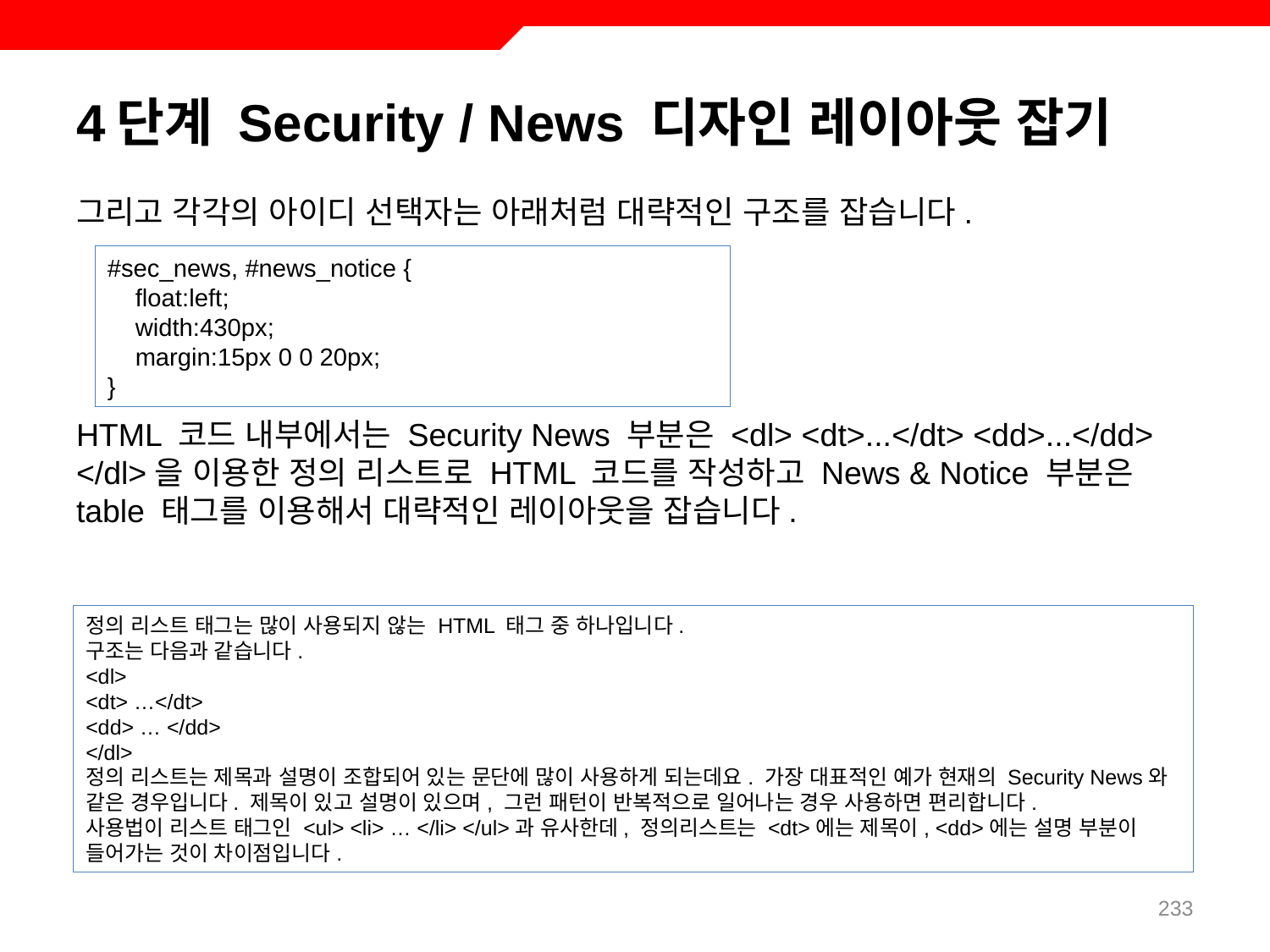

# 4단계 Security / News 디자인 레이아웃 잡기
그리고 각각의 아이디 선택자는 아래처럼 대략적인 구조를 잡습니다.

HTML 코드 내부에서는 Security News 부분은 <dl> <dt>...</dt> <dd>...</dd> </dl>을 이용한 정의 리스트로 HTML 코드를 작성하고 News & Notice 부분은 table 태그를 이용해서 대략적인 레이아웃을 잡습니다.
#sec_news, #news_notice {
    float:left;
    width:430px;
    margin:15px 0 0 20px;
}
정의 리스트 태그는 많이 사용되지 않는 HTML 태그 중 하나입니다.
구조는 다음과 같습니다.
<dl>
<dt> …</dt>
<dd> … </dd>
</dl>
정의 리스트는 제목과 설명이 조합되어 있는 문단에 많이 사용하게 되는데요. 가장 대표적인 예가 현재의 Security News와 같은 경우입니다. 제목이 있고 설명이 있으며, 그런 패턴이 반복적으로 일어나는 경우 사용하면 편리합니다.
사용법이 리스트 태그인 <ul> <li> … </li> </ul>과 유사한데, 정의리스트는 <dt>에는 제목이, <dd>에는 설명 부분이 들어가는 것이 차이점입니다.
233